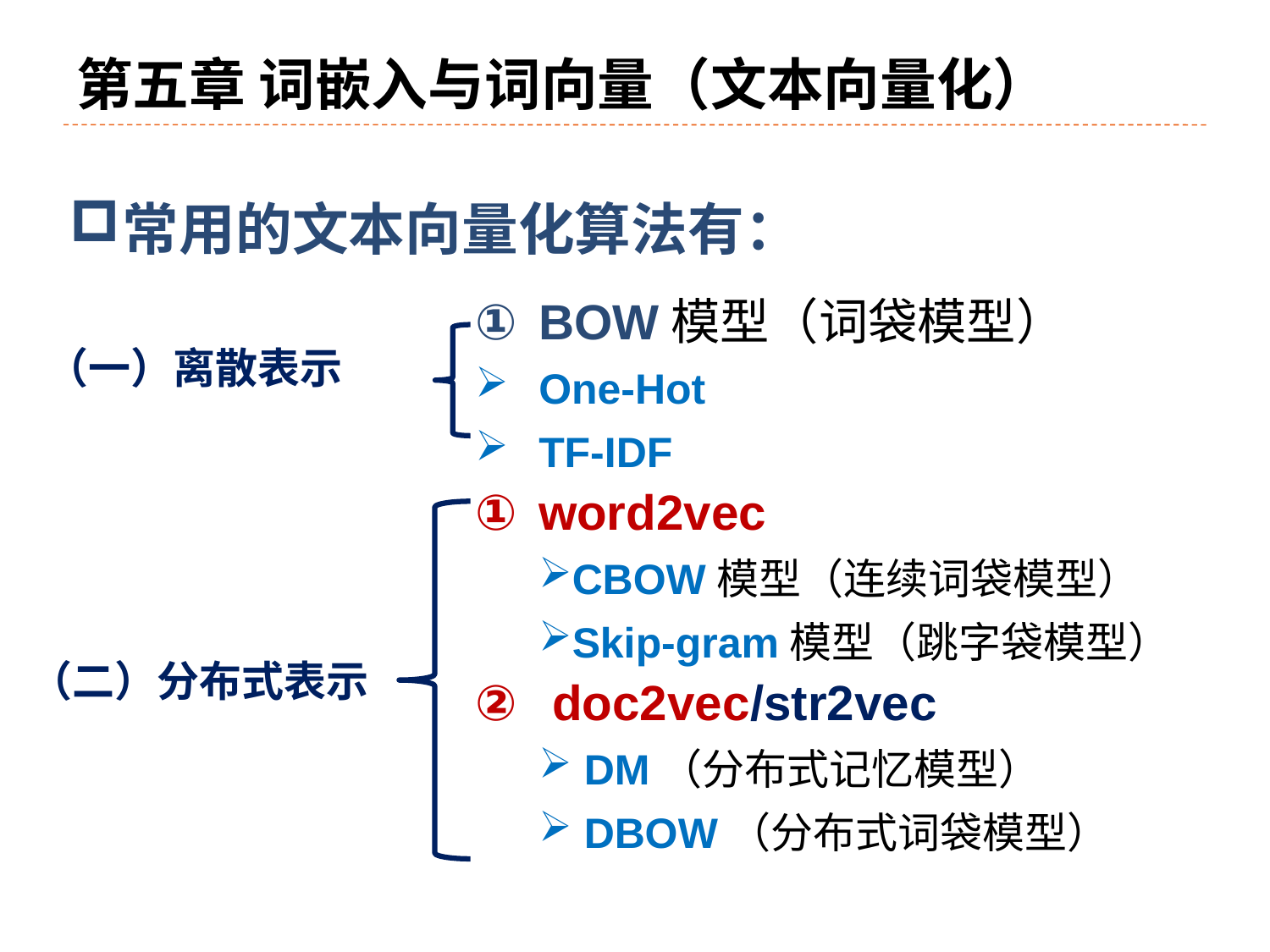

# 第五章 词嵌入与词向量（文本向量化）
常用的文本向量化算法有：
BOW模型（词袋模型）
One-Hot
TF-IDF
word2vec
CBOW模型（连续词袋模型）
Skip-gram模型（跳字袋模型）
 doc2vec/str2vec
 DM（分布式记忆模型）
 DBOW（分布式词袋模型）

（一）离散表示

（二）分布式表示